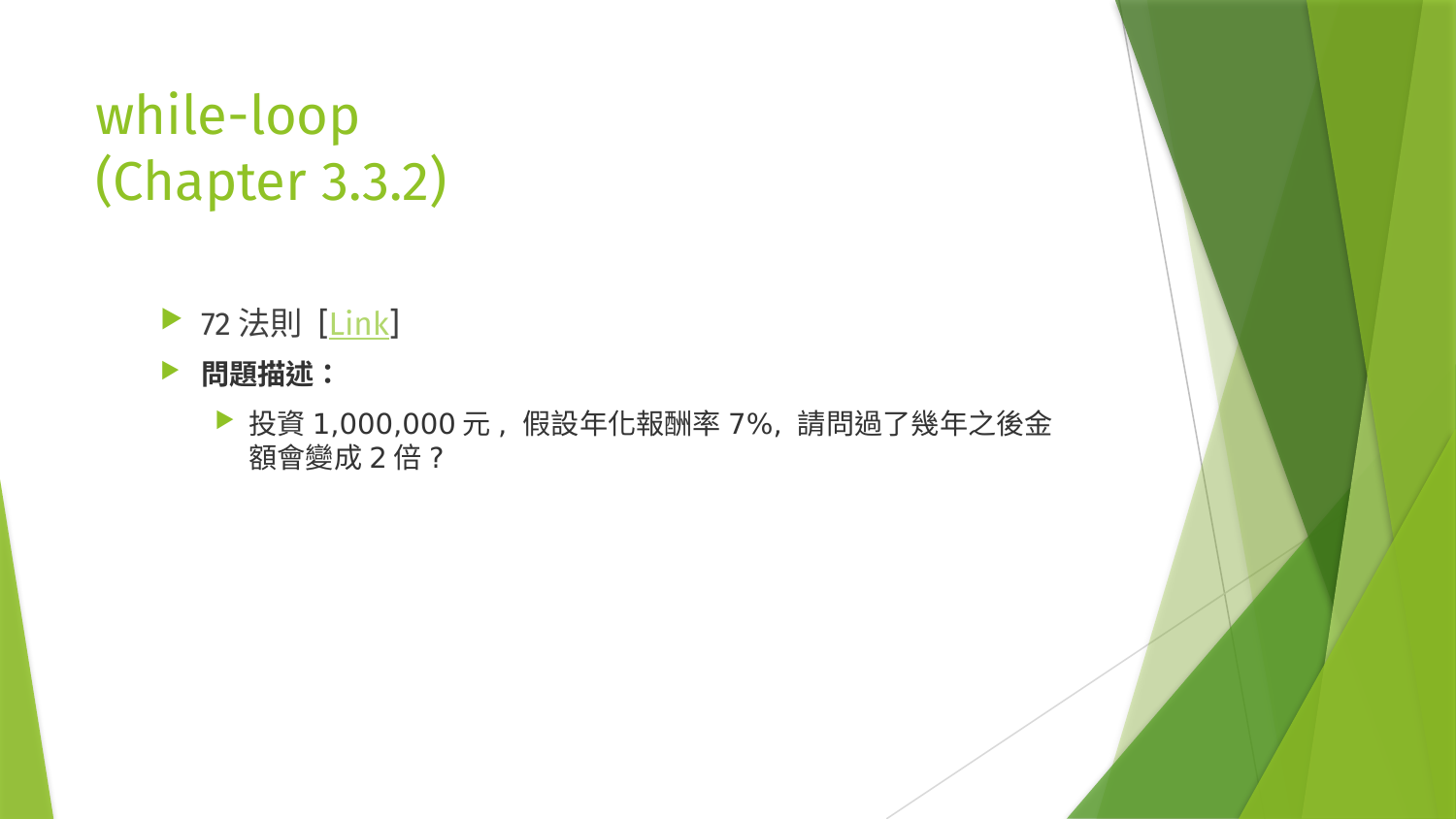

# while-loop (Chapter 3.3.2)
72法則 [Link]
問題描述：
投資1,000,000元, 假設年化報酬率7%, 請問過了幾年之後金額會變成2倍?